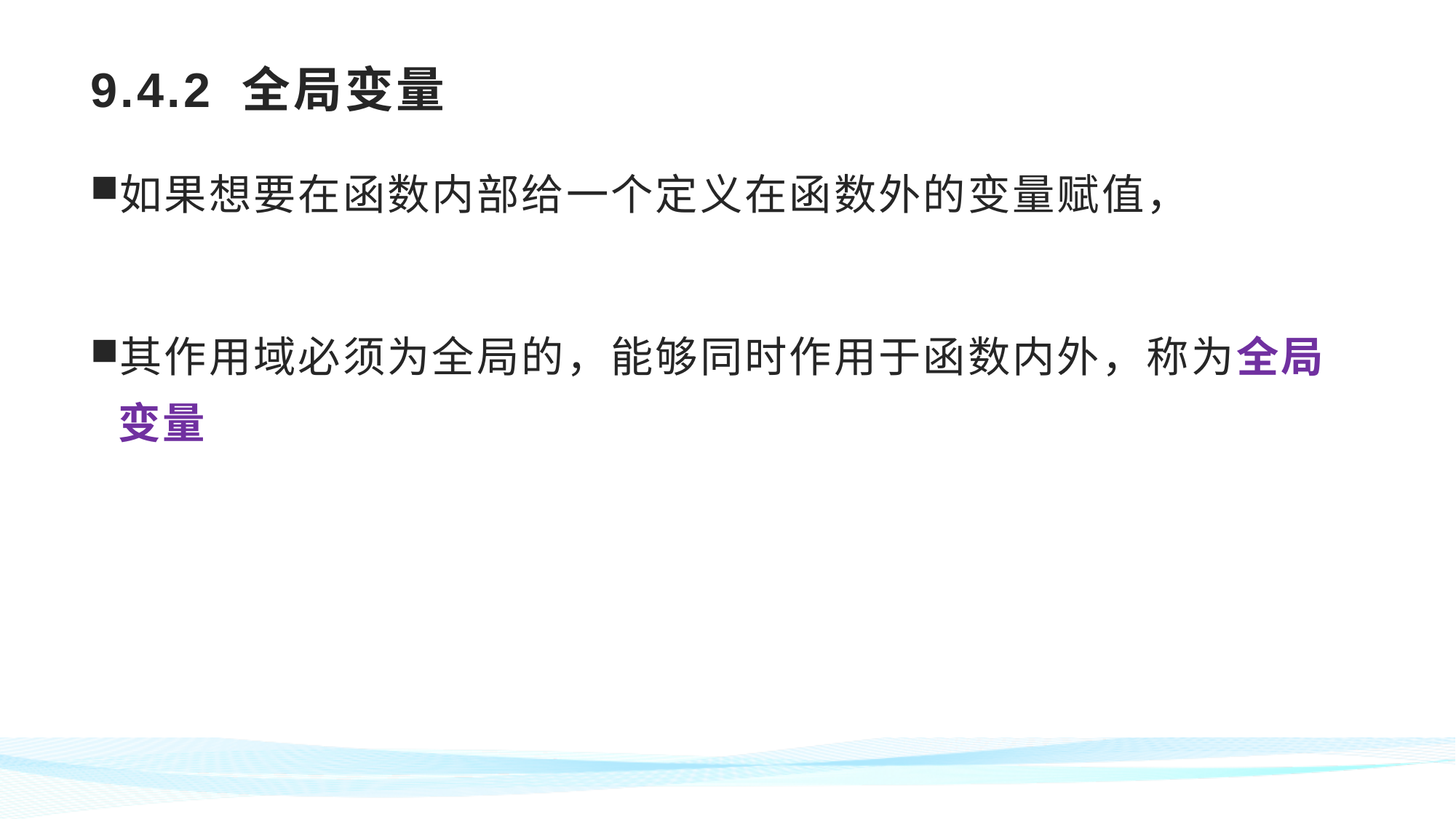

# 9.4.2 全局变量
如果想要在函数内部给一个定义在函数外的变量赋值，

其作用域必须为全局的，能够同时作用于函数内外，称为全局变量